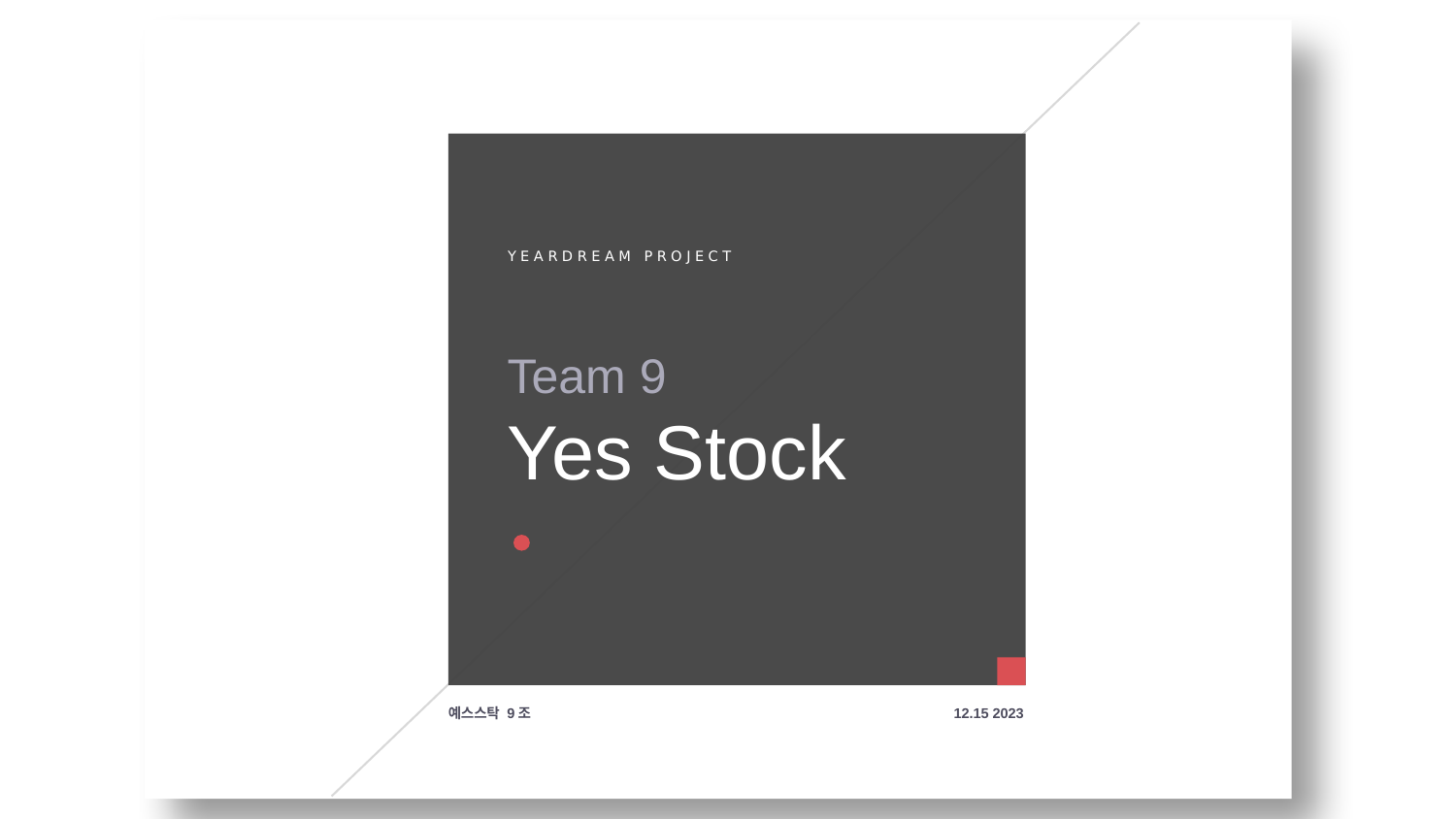

Y E A R D R E A M   P R O J E C T
Team 9
Yes Stock

12.15 2023
예스스탁 9조